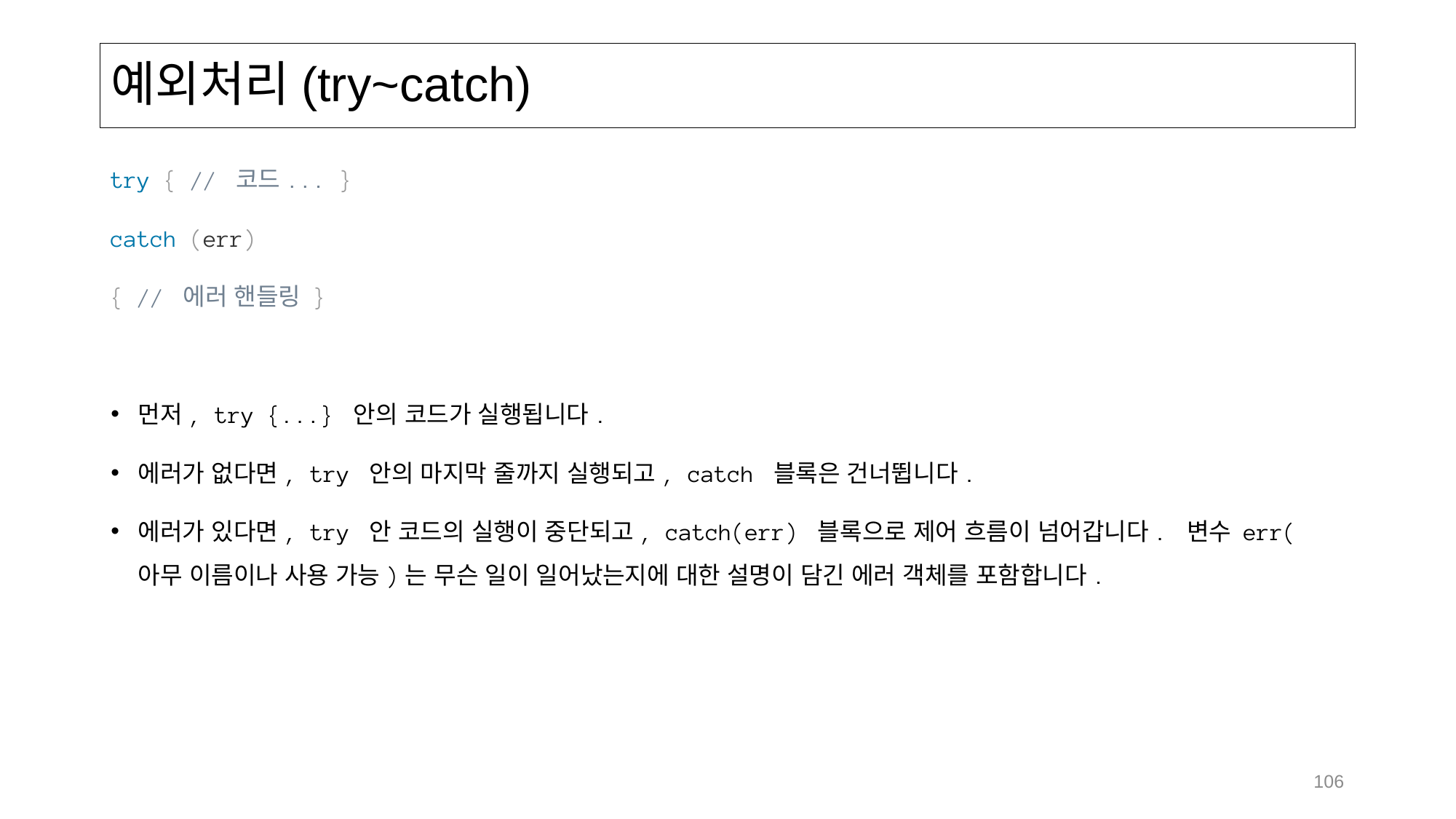

# 예외처리(try~catch)
try { // 코드... }
catch (err)
{ // 에러 핸들링 }

먼저, try {...} 안의 코드가 실행됩니다.
에러가 없다면, try 안의 마지막 줄까지 실행되고, catch 블록은 건너뜁니다.
에러가 있다면, try 안 코드의 실행이 중단되고, catch(err) 블록으로 제어 흐름이 넘어갑니다. 변수 err(아무 이름이나 사용 가능)는 무슨 일이 일어났는지에 대한 설명이 담긴 에러 객체를 포함합니다.

106